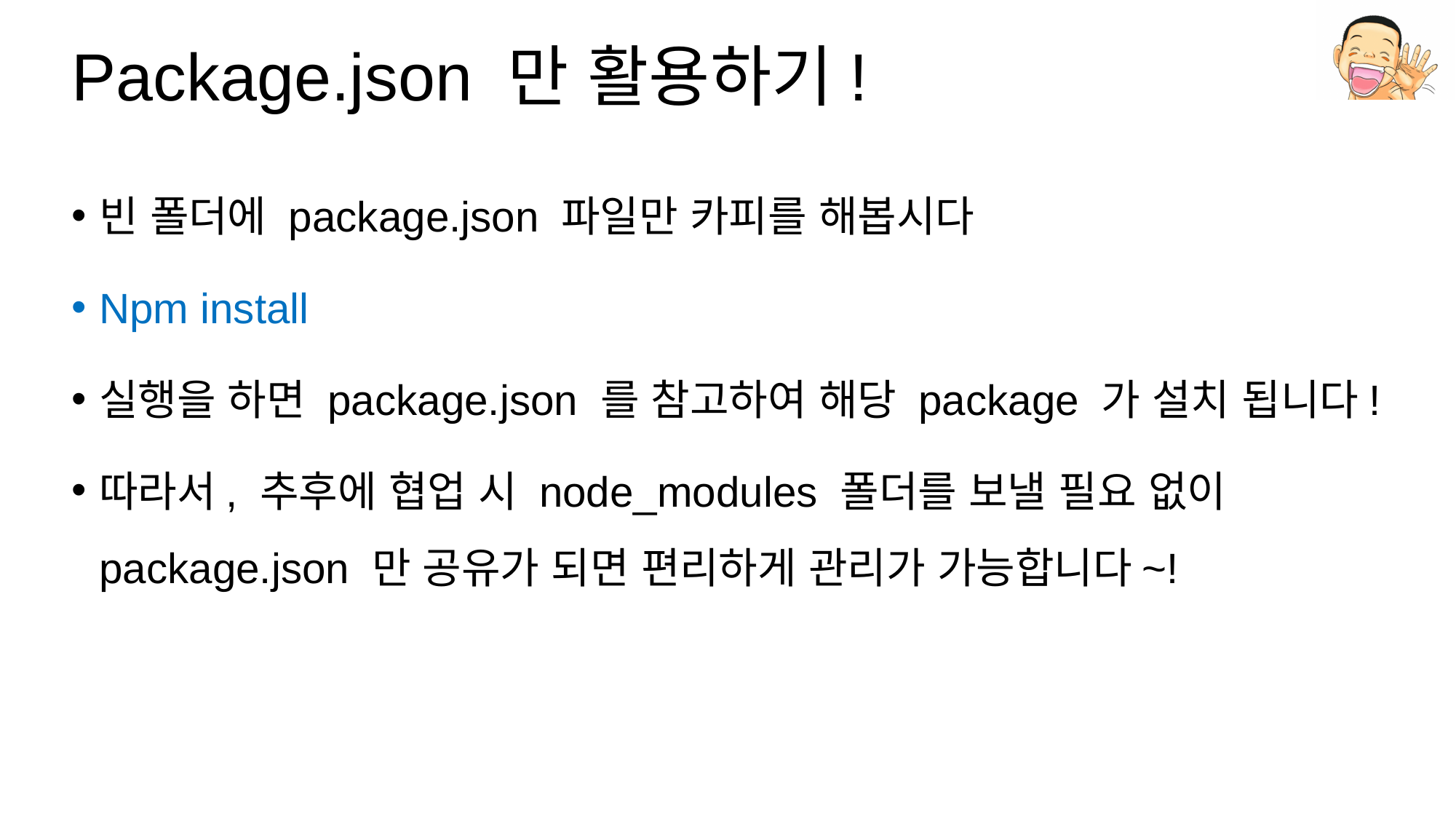

# Package.json 만 활용하기!
빈 폴더에 package.json 파일만 카피를 해봅시다
Npm install
실행을 하면 package.json 를 참고하여 해당 package 가 설치 됩니다!
따라서, 추후에 협업 시 node_modules 폴더를 보낼 필요 없이 package.json 만 공유가 되면 편리하게 관리가 가능합니다~!